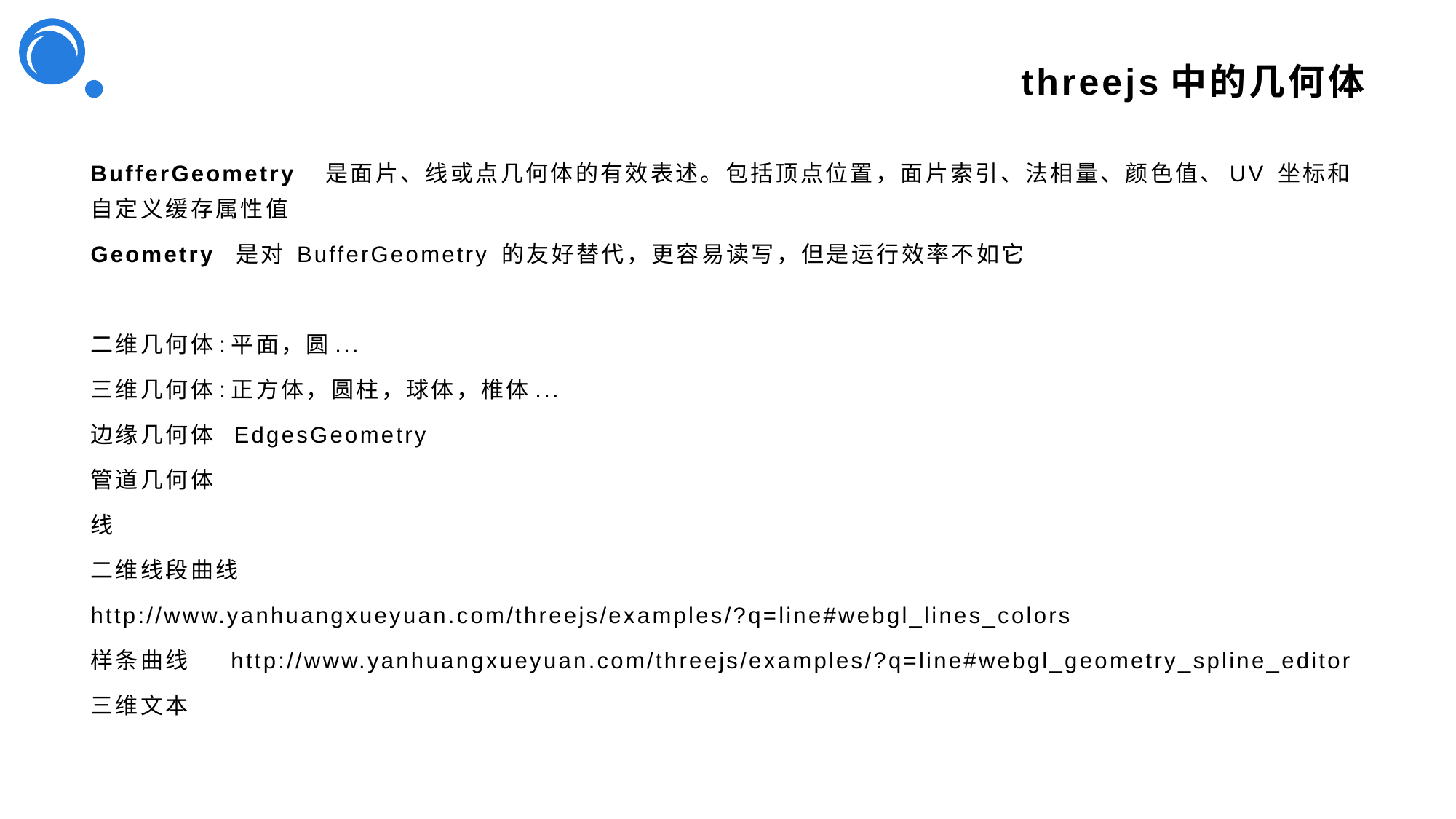

# threejs中的几何体

BufferGeometry   是面片、线或点几何体的有效表述。包括顶点位置，面片索引、法相量、颜色值、UV 坐标和自定义缓存属性值
Geometry  是对 BufferGeometry 的友好替代，更容易读写，但是运行效率不如它

二维几何体:平面，圆...
三维几何体:正方体，圆柱，球体，椎体...
边缘几何体  EdgesGeometry
管道几何体
线
二维线段曲线
http://www.yanhuangxueyuan.com/threejs/examples/?q=line#webgl_lines_colors
样条曲线     http://www.yanhuangxueyuan.com/threejs/examples/?q=line#webgl_geometry_spline_editor
三维文本